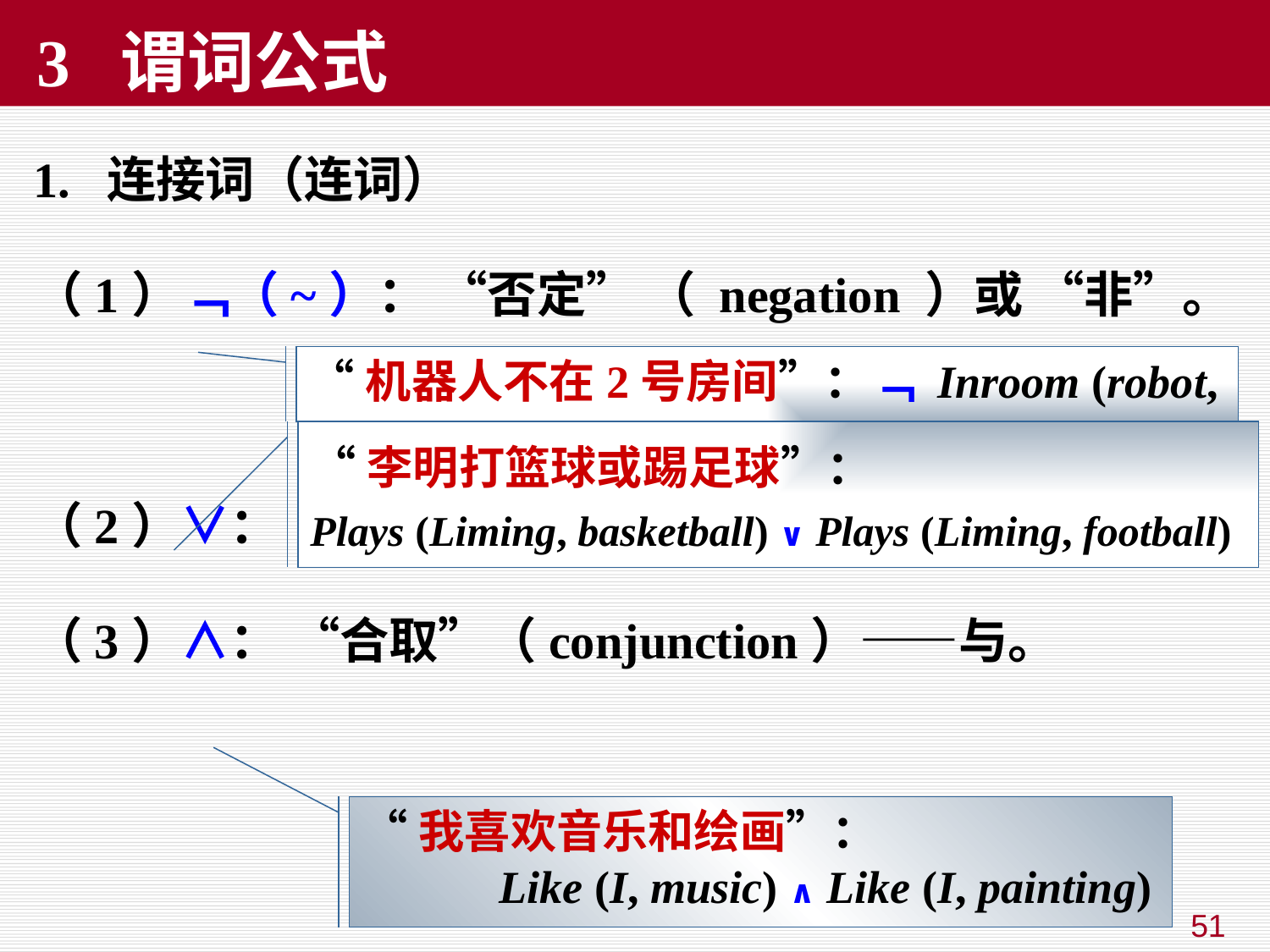

# 3  谓词公式
1.  连接词（连词）
（1）﹁（~）： “否定” （ negation ）或 “非”。

（2）∨： “析取”（disjunction）——或。
（3）∧： “合取”（conjunction）——与。
“机器人不在2号房间”：﹁ Inroom (robot, r2)
“李明打篮球或踢足球”：
Plays (Liming, basketball) ∨ Plays (Liming, football)

“我喜欢音乐和绘画”：
            Like (I, music) ∧ Like (I, painting)
51